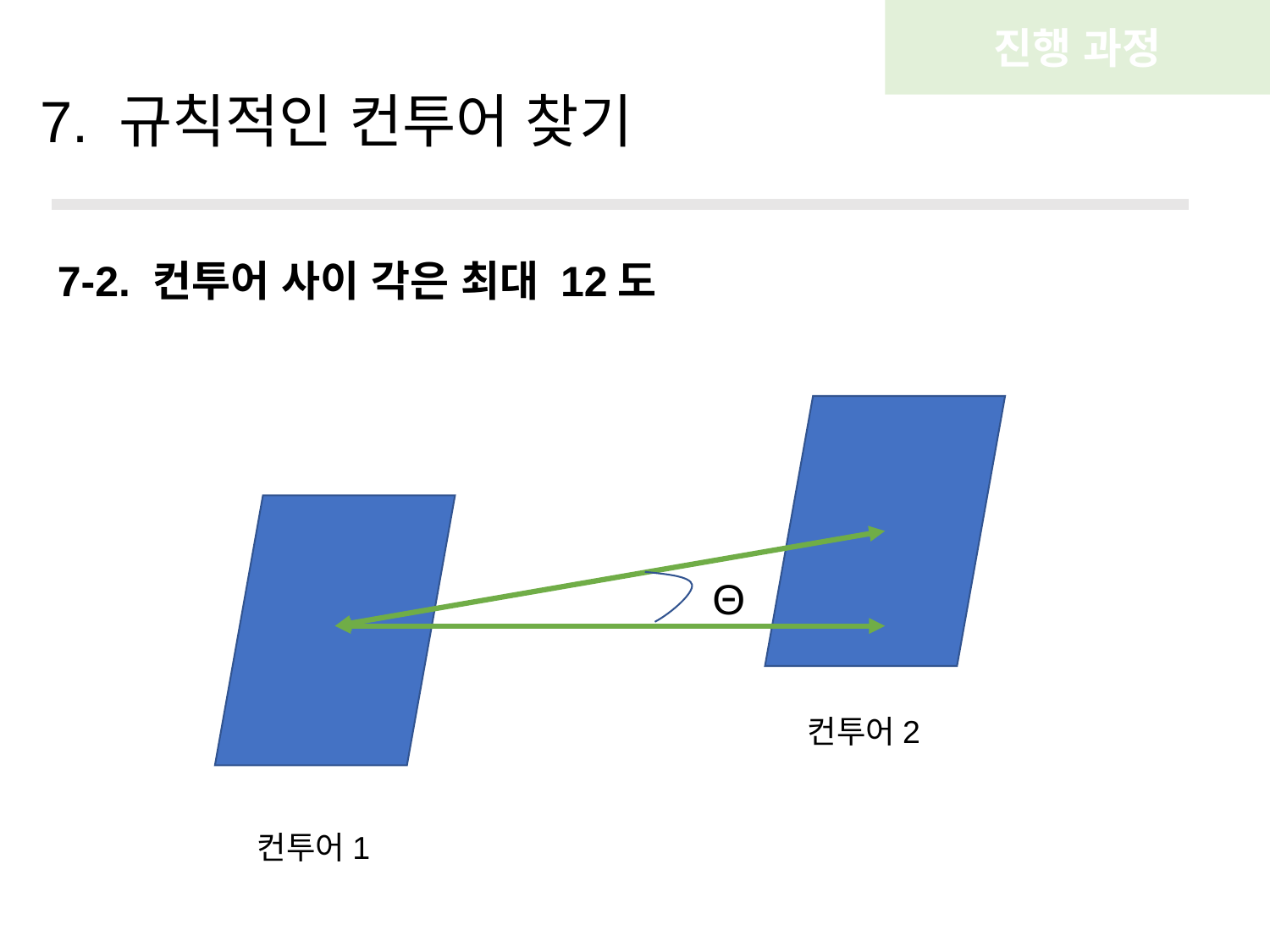

진행 과정
7. 규칙적인 컨투어 찾기

7-2. 컨투어 사이 각은 최대 12도

Θ

컨투어2
컨투어1